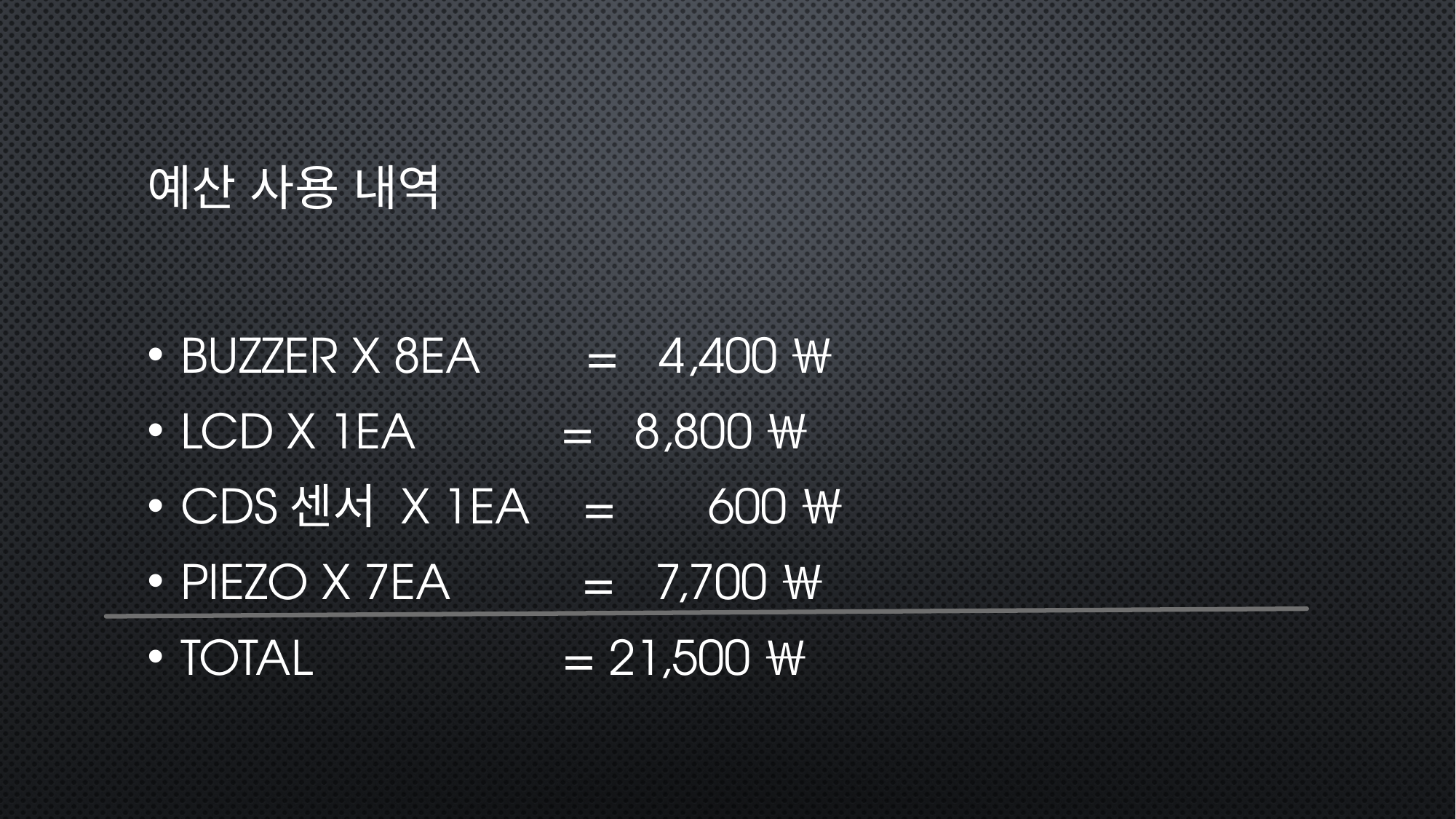

# 예산 사용 내역
Buzzer x 8ea        =   4,400￦
LCD x 1ea           =   8,800￦
Cds센서 x 1ea    =       600￦
Piezo x 7ea          =   7,700￦
Total                   = 21,500￦